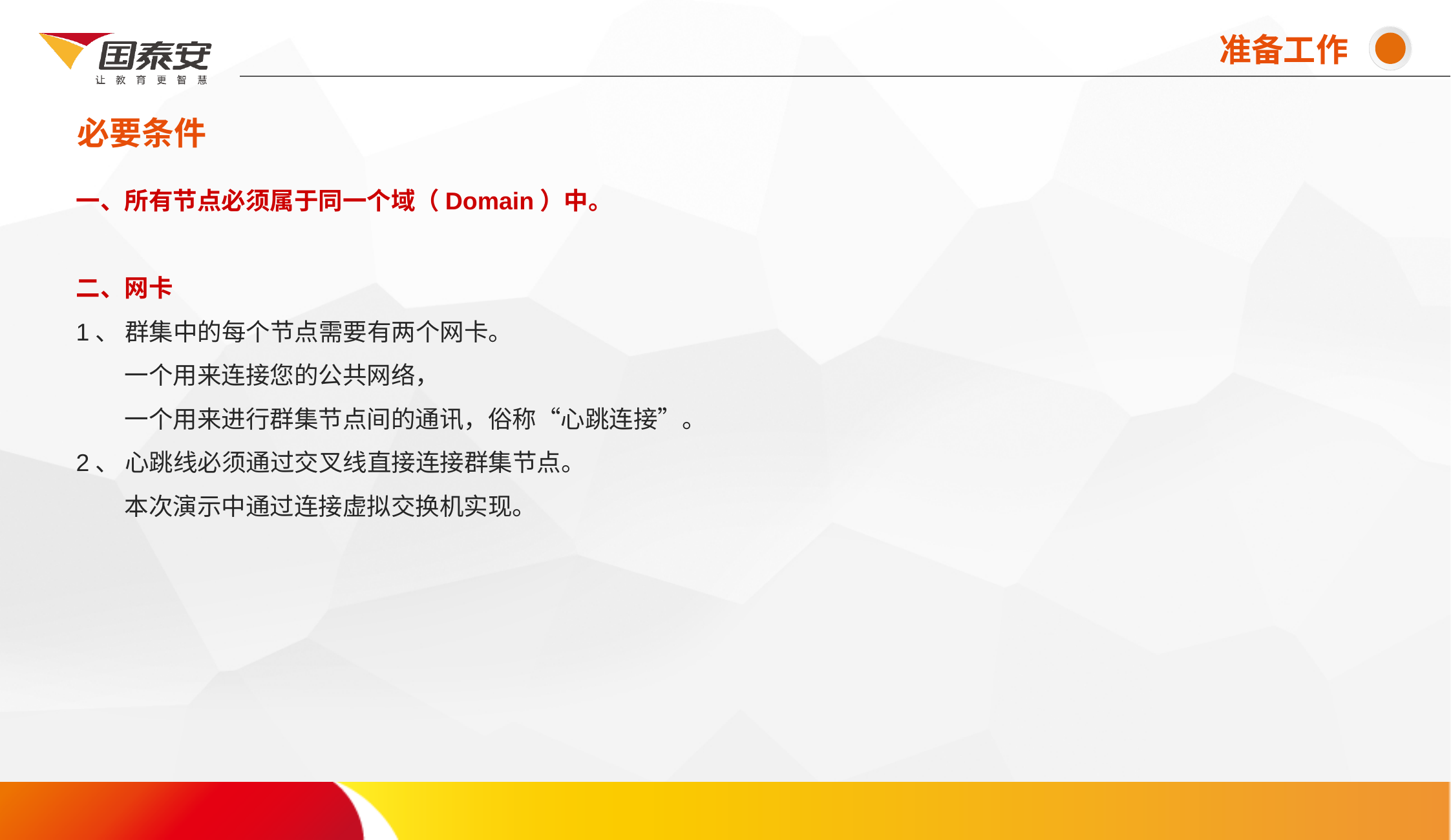

准备工作
必要条件
# 一、所有节点必须属于同一个域（Domain）中。 二、网卡 1、 群集中的每个节点需要有两个网卡。 　　一个用来连接您的公共网络， 　　一个用来进行群集节点间的通讯，俗称“心跳连接”。 2、 心跳线必须通过交叉线直接连接群集节点。 　　本次演示中通过连接虚拟交换机实现。